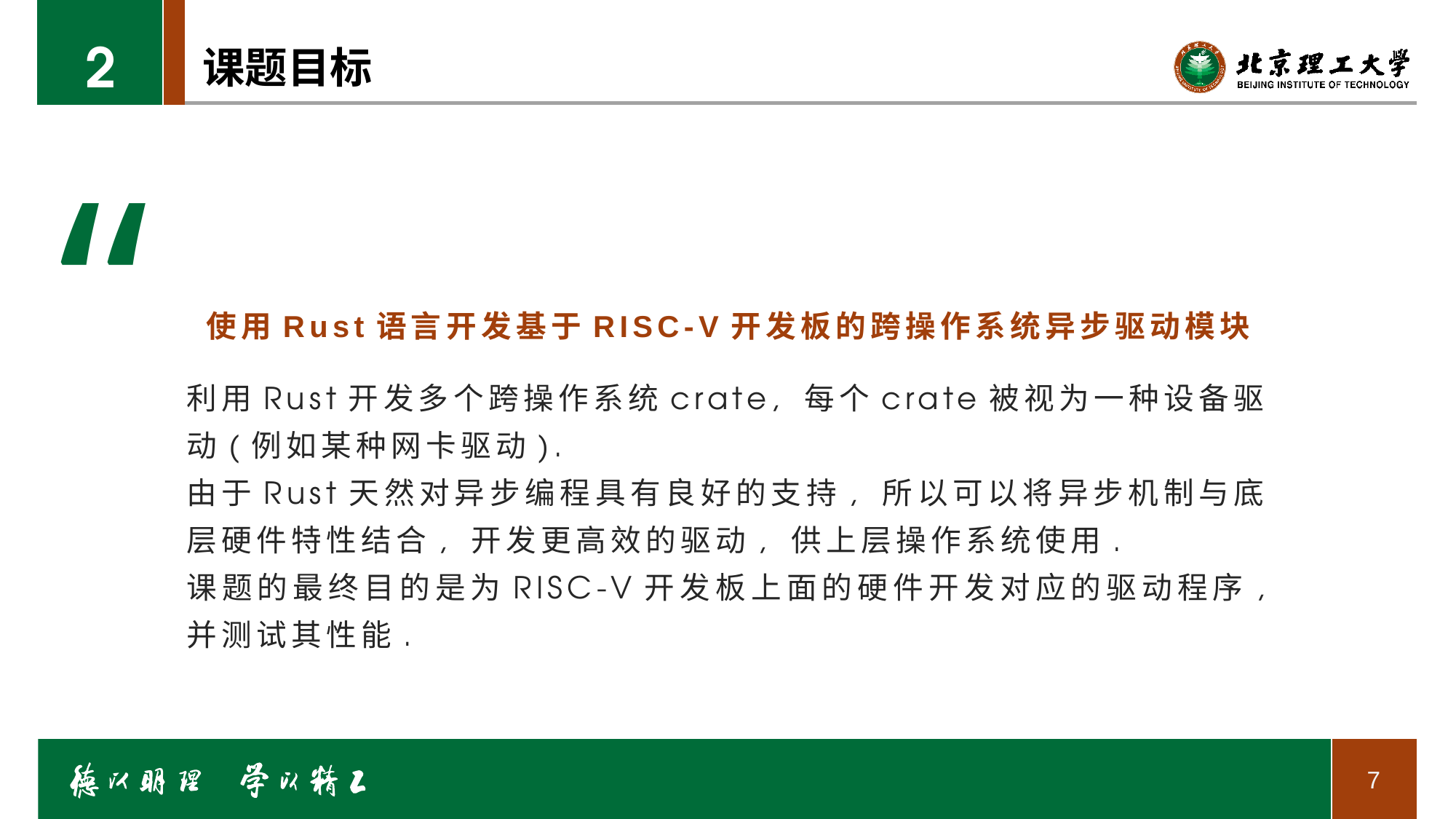

2
# 课题目标
“

使用Rust语言开发基于RISC-V开发板的跨操作系统异步驱动模块
利用Rust开发多个跨操作系统crate, 每个crate被视为一种设备驱动(例如某种网卡驱动).
由于Rust天然对异步编程具有良好的支持, 所以可以将异步机制与底层硬件特性结合, 开发更高效的驱动, 供上层操作系统使用.
课题的最终目的是为RISC-V开发板上面的硬件开发对应的驱动程序, 并测试其性能.